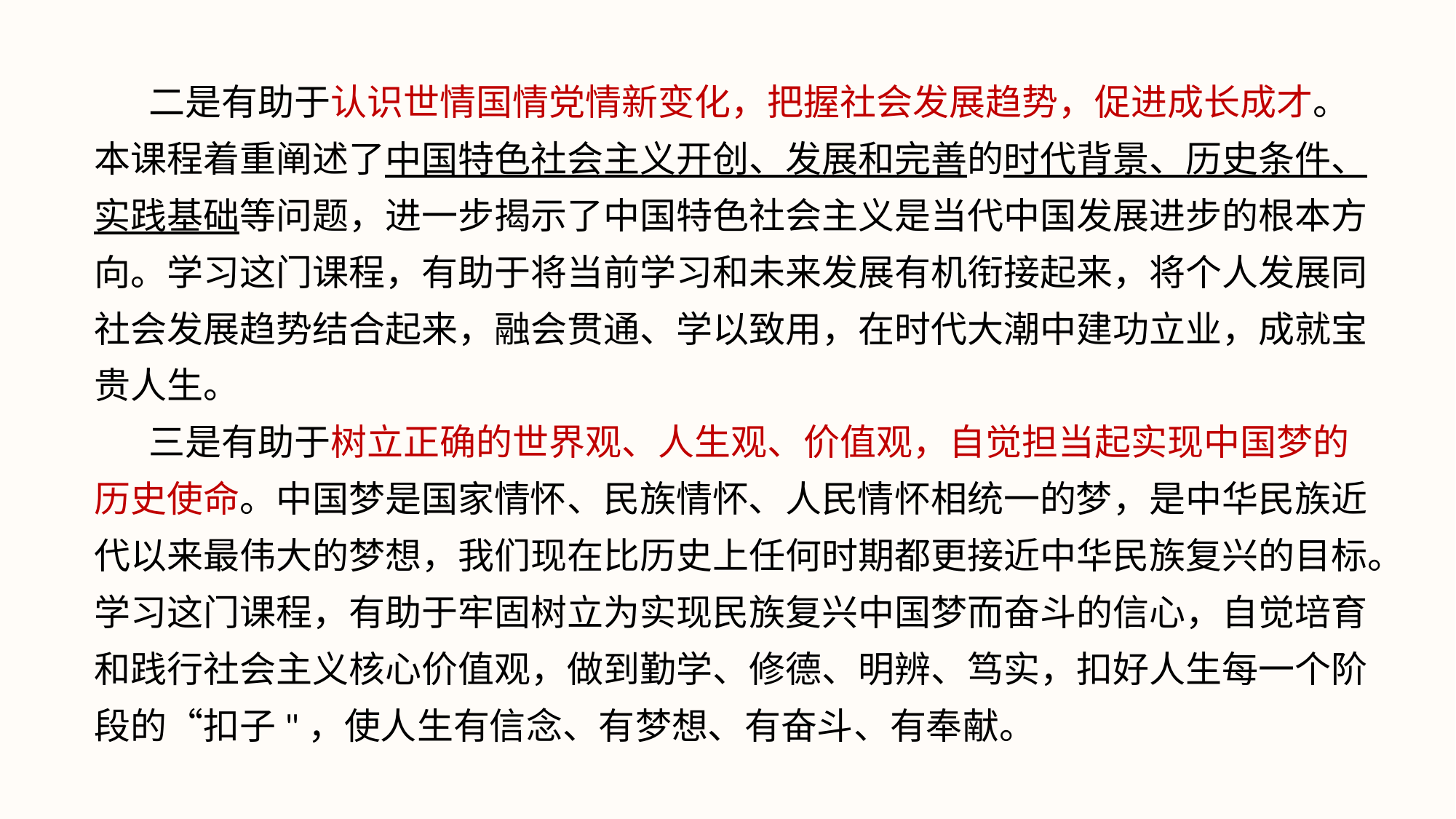

二是有助于认识世情国情党情新变化，把握社会发展趋势，促进成长成才。本课程着重阐述了中国特色社会主义开创、发展和完善的时代背景、历史条件、实践基础等问题，进一步揭示了中国特色社会主义是当代中国发展进步的根本方向。学习这门课程，有助于将当前学习和未来发展有机衔接起来，将个人发展同社会发展趋势结合起来，融会贯通、学以致用，在时代大潮中建功立业，成就宝贵人生。
三是有助于树立正确的世界观、人生观、价值观，自觉担当起实现中国梦的历史使命。中国梦是国家情怀、民族情怀、人民情怀相统一的梦，是中华民族近代以来最伟大的梦想，我们现在比历史上任何时期都更接近中华民族复兴的目标。学习这门课程，有助于牢固树立为实现民族复兴中国梦而奋斗的信心，自觉培育和践行社会主义核心价值观，做到勤学、修德、明辨、笃实，扣好人生每一个阶段的“扣子"，使人生有信念、有梦想、有奋斗、有奉献。